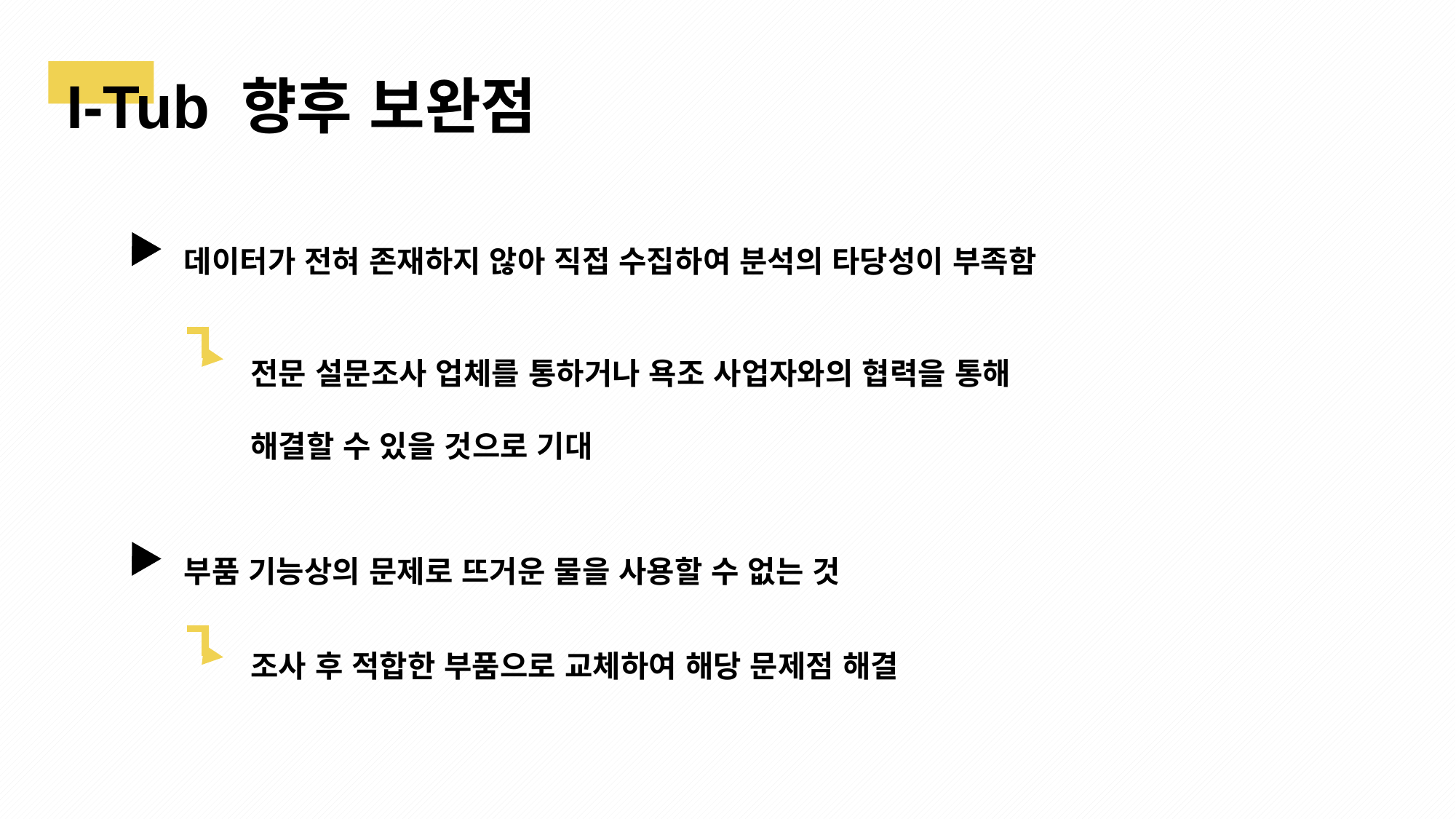

I-Tub 향후 보완점
데이터가 전혀 존재하지 않아 직접 수집하여 분석의 타당성이 부족함

전문 설문조사 업체를 통하거나 욕조 사업자와의 협력을 통해
해결할 수 있을 것으로 기대
부품 기능상의 문제로 뜨거운 물을 사용할 수 없는 것

조사 후 적합한 부품으로 교체하여 해당 문제점 해결